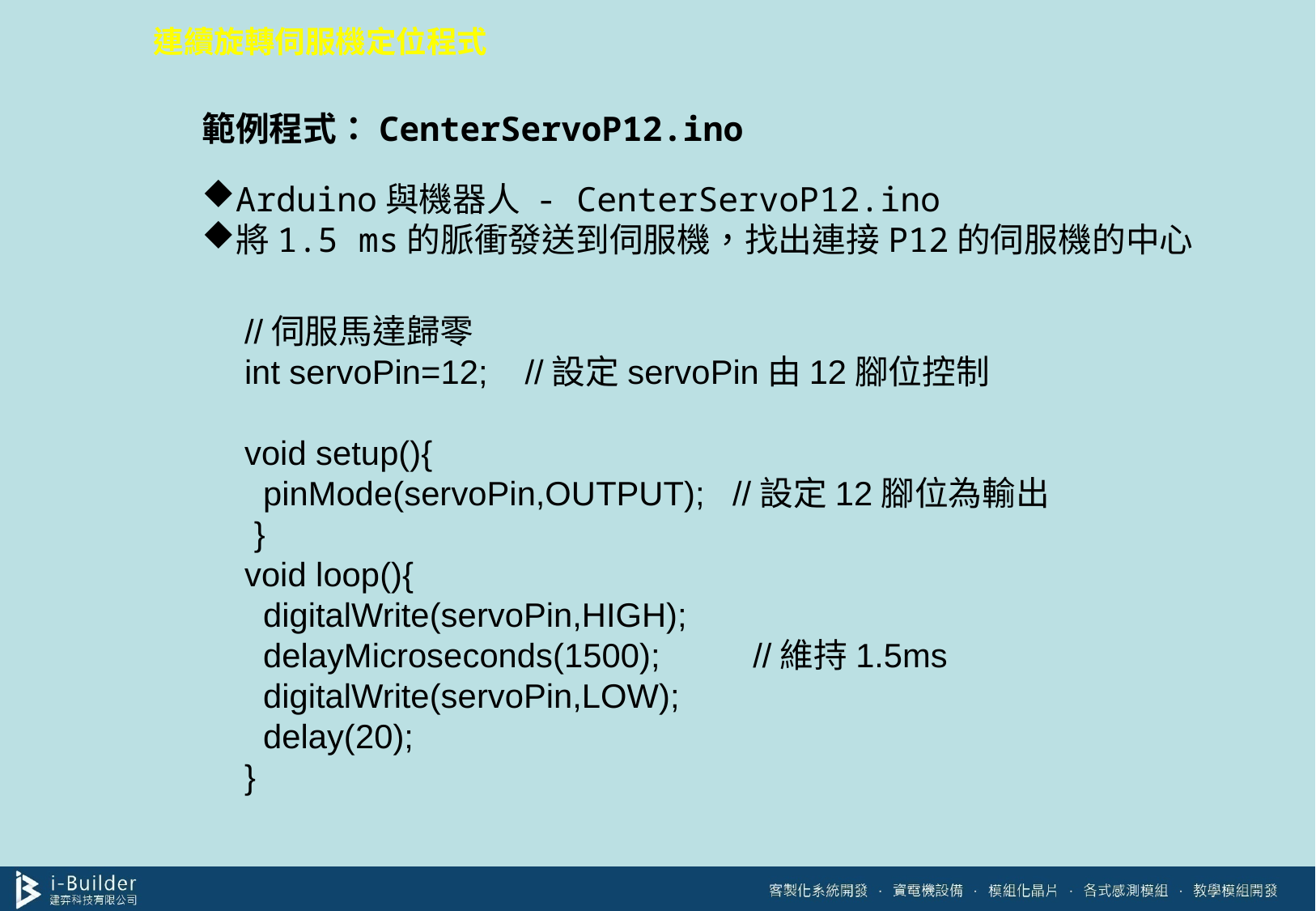

連續旋轉伺服機定位程式
範例程式：CenterServoP12.ino
Arduino與機器人 - CenterServoP12.ino
將1.5 ms的脈衝發送到伺服機，找出連接P12的伺服機的中心
//伺服馬達歸零
int servoPin=12;    //設定servoPin由12腳位控制

void setup(){
  pinMode(servoPin,OUTPUT);   //設定12腳位為輸出
 }
void loop(){
  digitalWrite(servoPin,HIGH);
  delayMicroseconds(1500);          //維持1.5ms
  digitalWrite(servoPin,LOW);
  delay(20);
}